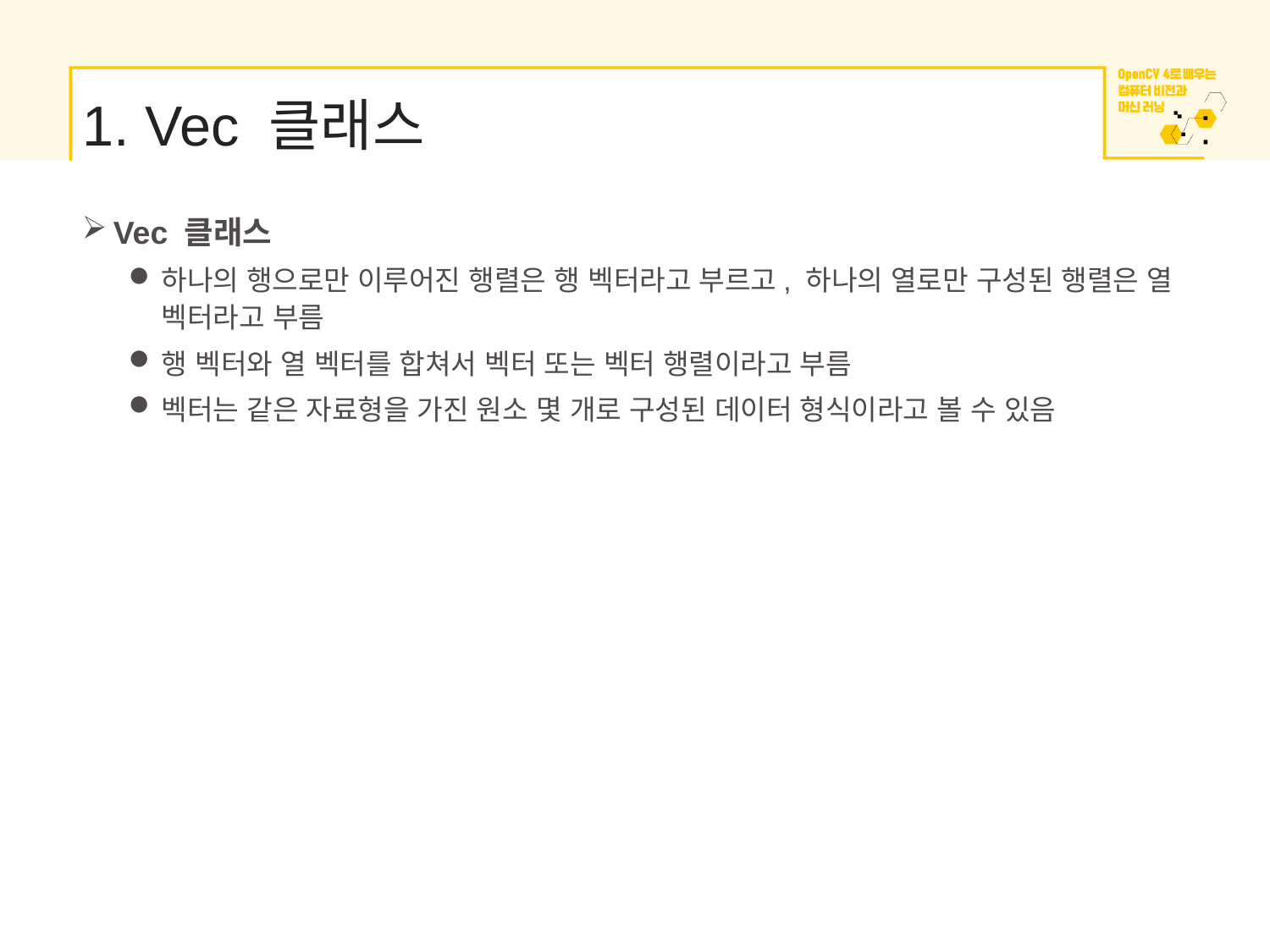

# 1. Vec 클래스
Vec 클래스
하나의 행으로만 이루어진 행렬은 행 벡터라고 부르고, 하나의 열로만 구성된 행렬은 열 벡터라고 부름
행 벡터와 열 벡터를 합쳐서 벡터 또는 벡터 행렬이라고 부름
벡터는 같은 자료형을 가진 원소 몇 개로 구성된 데이터 형식이라고 볼 수 있음